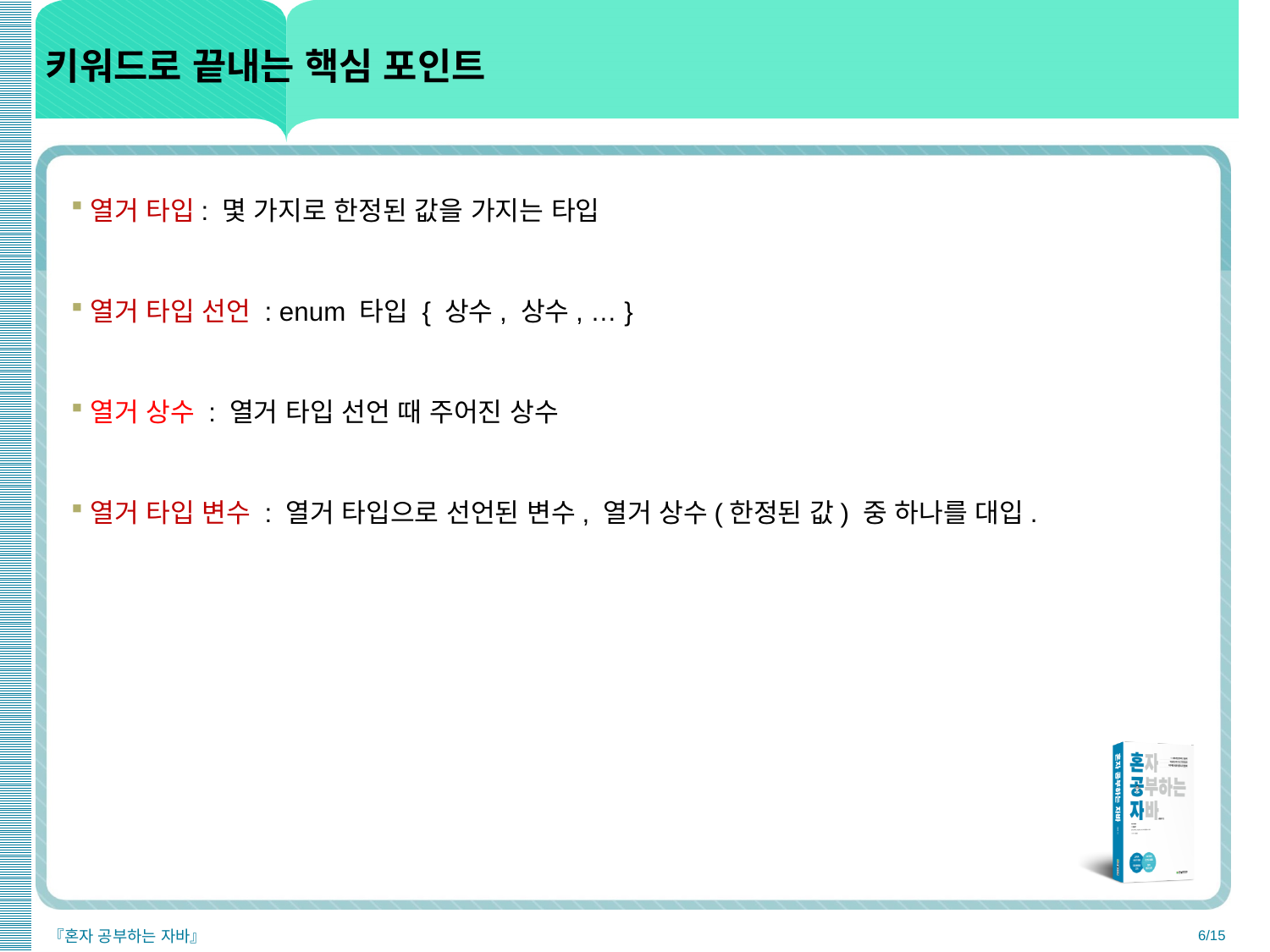

# 키워드로 끝내는 핵심 포인트

열거 타입: 몇 가지로 한정된 값을 가지는 타입

열거 타입 선언 : enum 타입 { 상수, 상수, … }

열거 상수 : 열거 타입 선언 때 주어진 상수

열거 타입 변수 : 열거 타입으로 선언된 변수, 열거 상수(한정된 값) 중 하나를 대입.